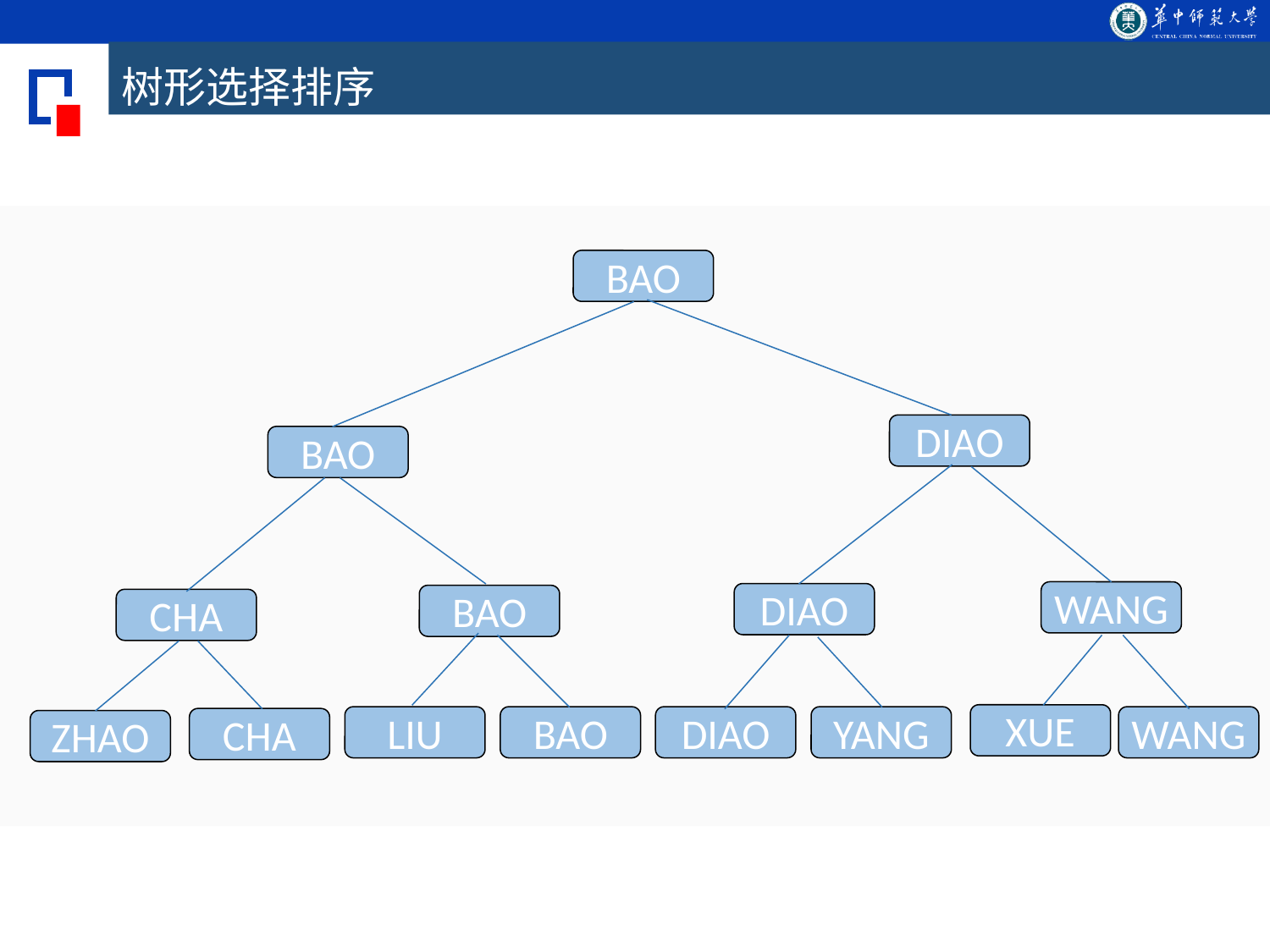

树形选择排序

BAO

DIAO
BAO

WANG
DIAO
BAO
CHA

XUE
LIU
BAO
DIAO
YANG
WANG
CHA
ZHAO